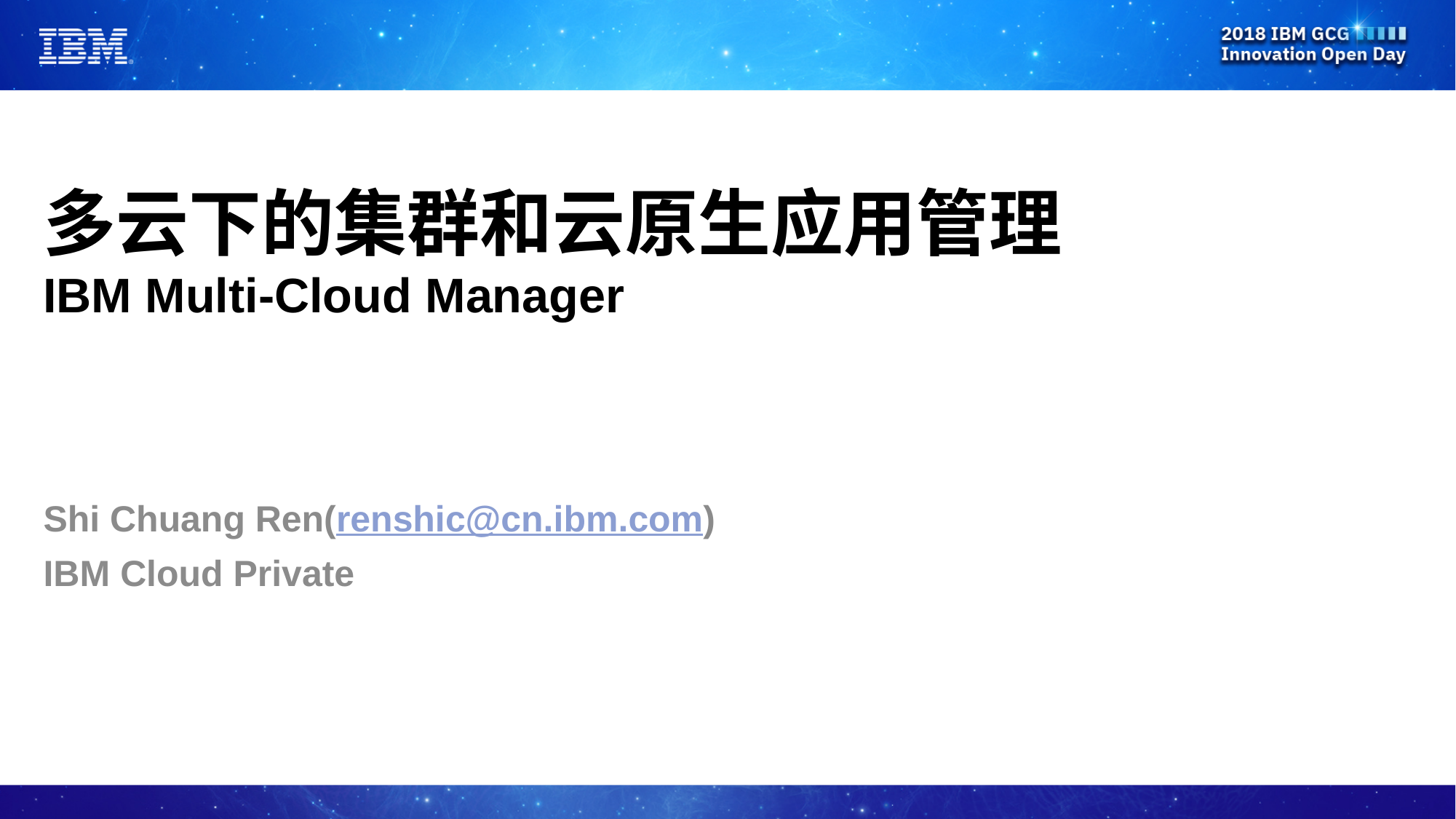

多云下的集群和云原生应用管理
IBM Multi-Cloud Manager
Shi Chuang Ren(renshic@cn.ibm.com)
IBM Cloud Private